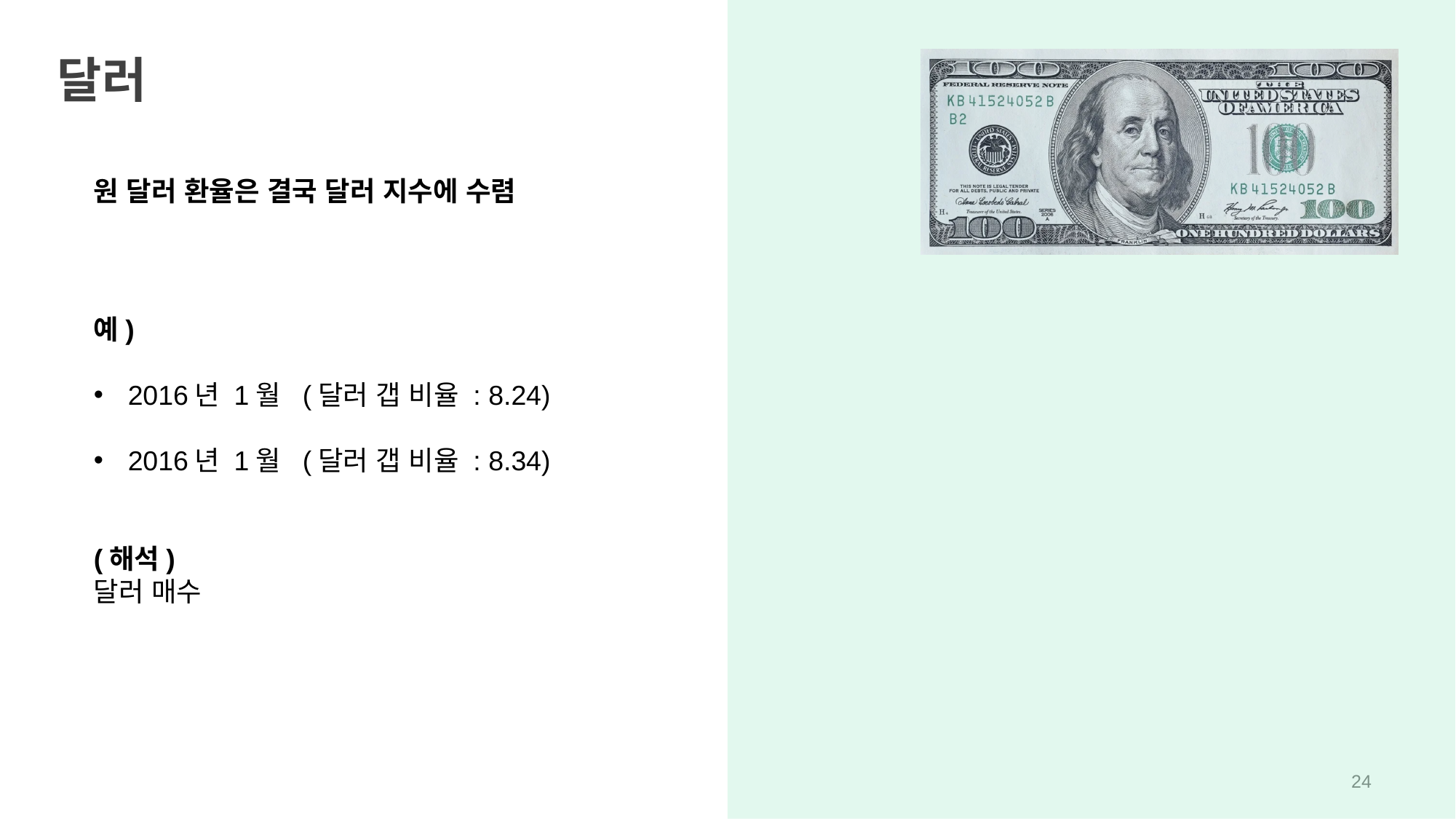

달러
원 달러 환율은 결국 달러 지수에 수렴
예)

2016년 1월  (달러 갭 비율 : 8.24)

2016년 1월  (달러 갭 비율 : 8.34)

(해석)
달러 매수
24